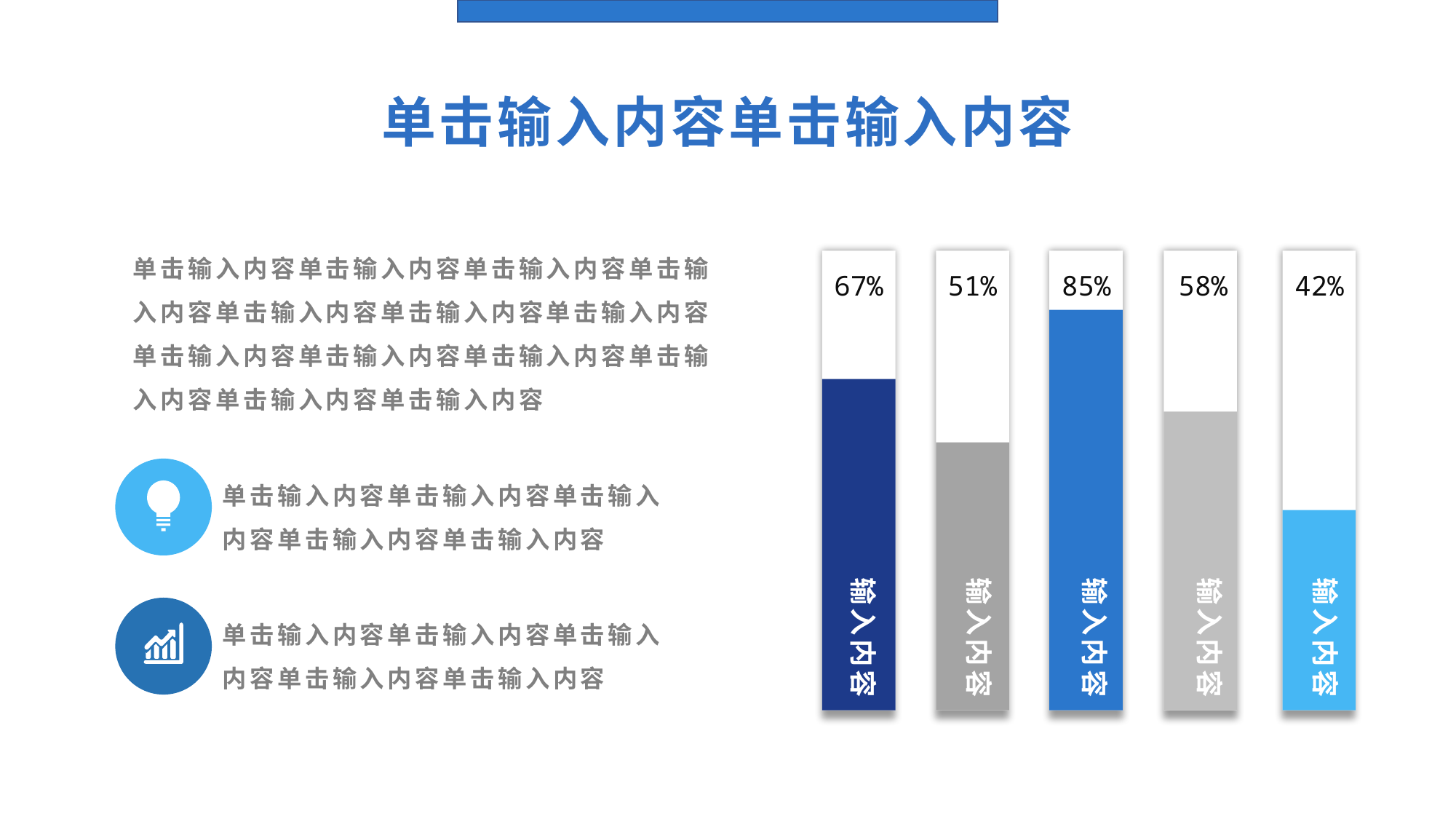

单击输入内容单击输入内容
单击输入内容单击输入内容单击输入内容单击输入内容单击输入内容单击输入内容单击输入内容单击输入内容单击输入内容单击输入内容单击输入内容单击输入内容单击输入内容

67%
51%
85%
58%
42%

单击输入内容单击输入内容单击输入内容单击输入内容单击输入内容

输入内容
输入内容
输入内容
输入内容
输入内容

单击输入内容单击输入内容单击输入内容单击输入内容单击输入内容